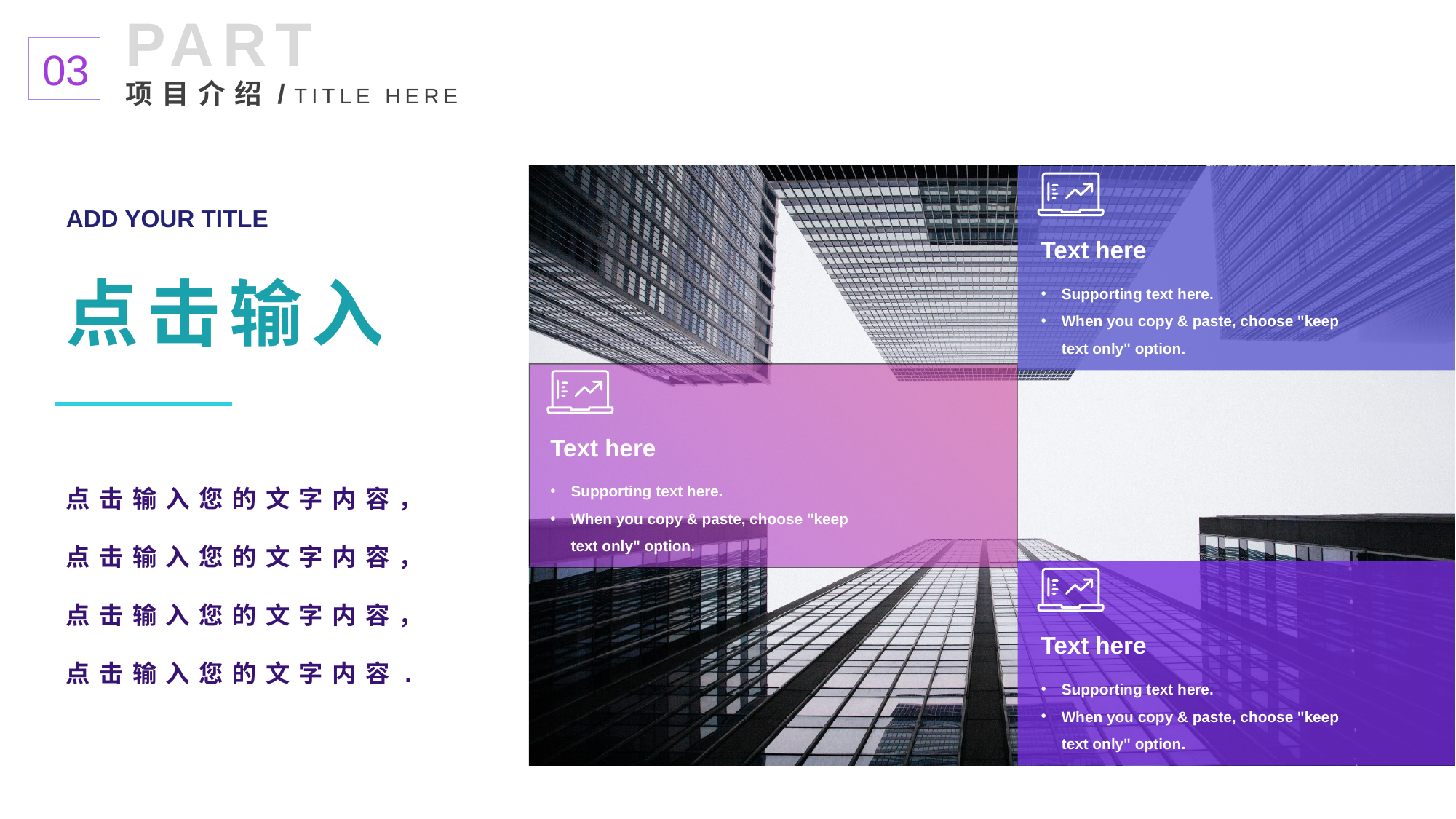

PART
项目介绍/TITLE HERE
03

Text here
Supporting text here.
When you copy & paste, choose "keep text only" option.

Text here
Supporting text here.
When you copy & paste, choose "keep text only" option.

Text here
Supporting text here.
When you copy & paste, choose "keep text only" option.
ADD YOUR TITLE
点击输入
点击输入您的文字内容，点击输入您的文字内容，点击输入您的文字内容，点击输入您的文字内容.